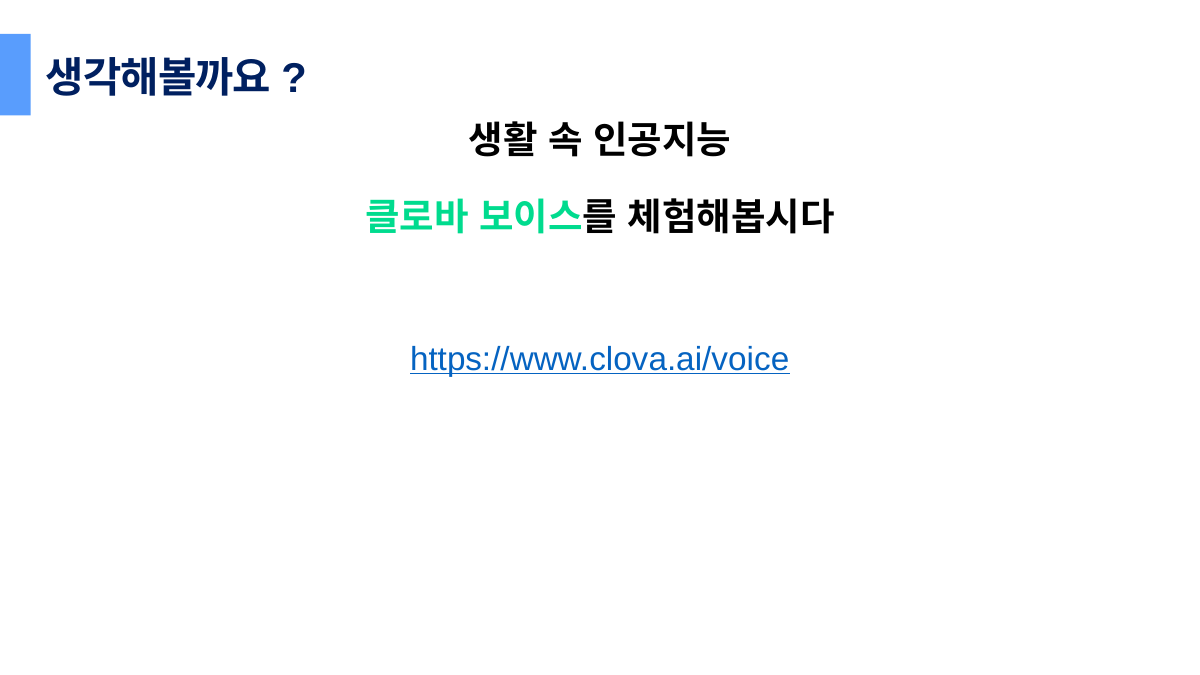

생각해볼까요?
생활 속 인공지능
클로바 보이스를 체험해봅시다
https://www.clova.ai/voice